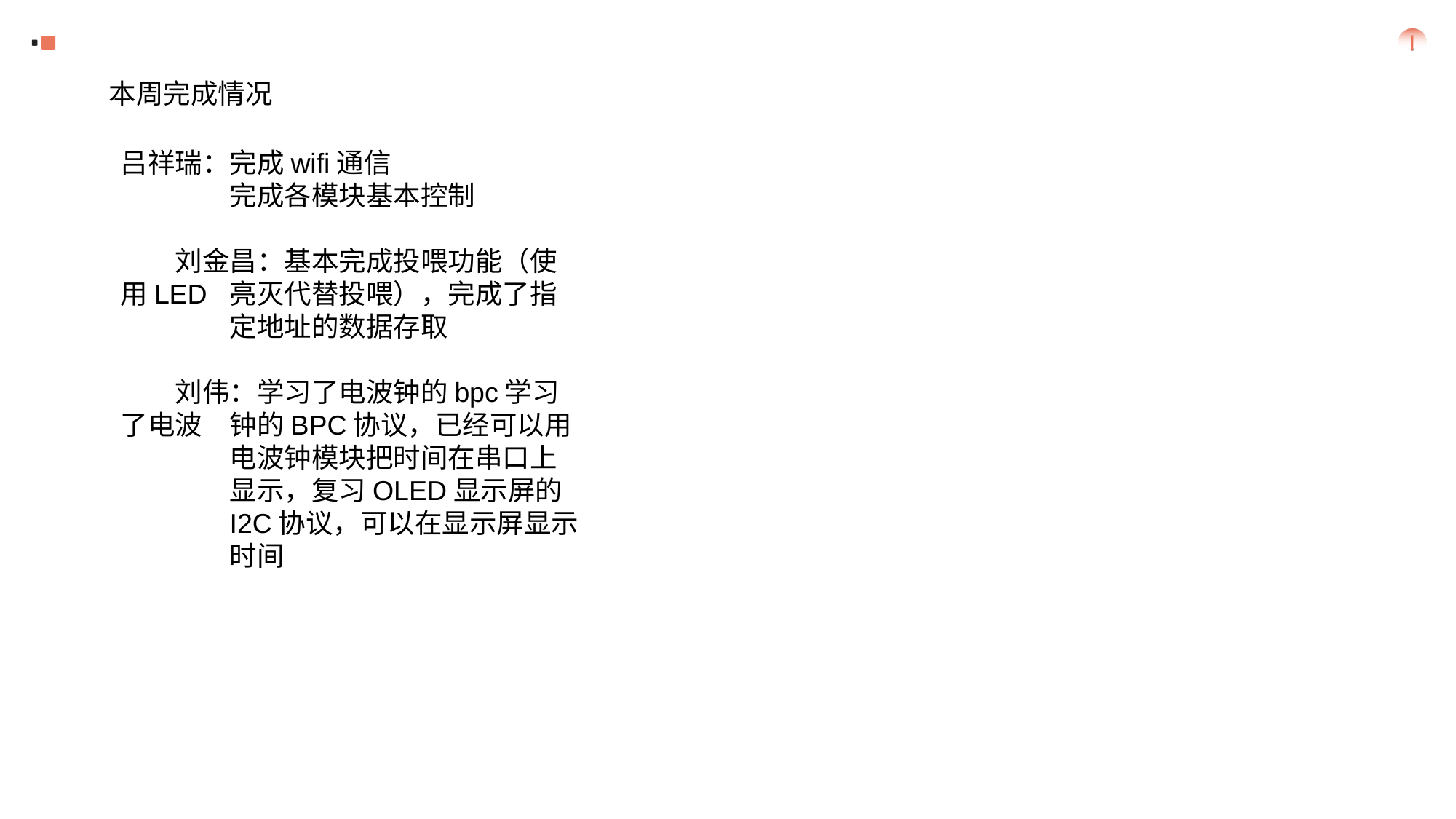

本周完成情况
吕祥瑞：完成wifi通信
完成各模块基本控制

刘金昌：基本完成投喂功能（使用LED	亮灭代替投喂），完成了指	定地址的数据存取

刘伟：学习了电波钟的bpc学习了电波	钟的BPC协议，已经可以用	电波钟模块把时间在串口上	显示，复习OLED显示屏的	I2C协议，可以在显示屏显示	时间